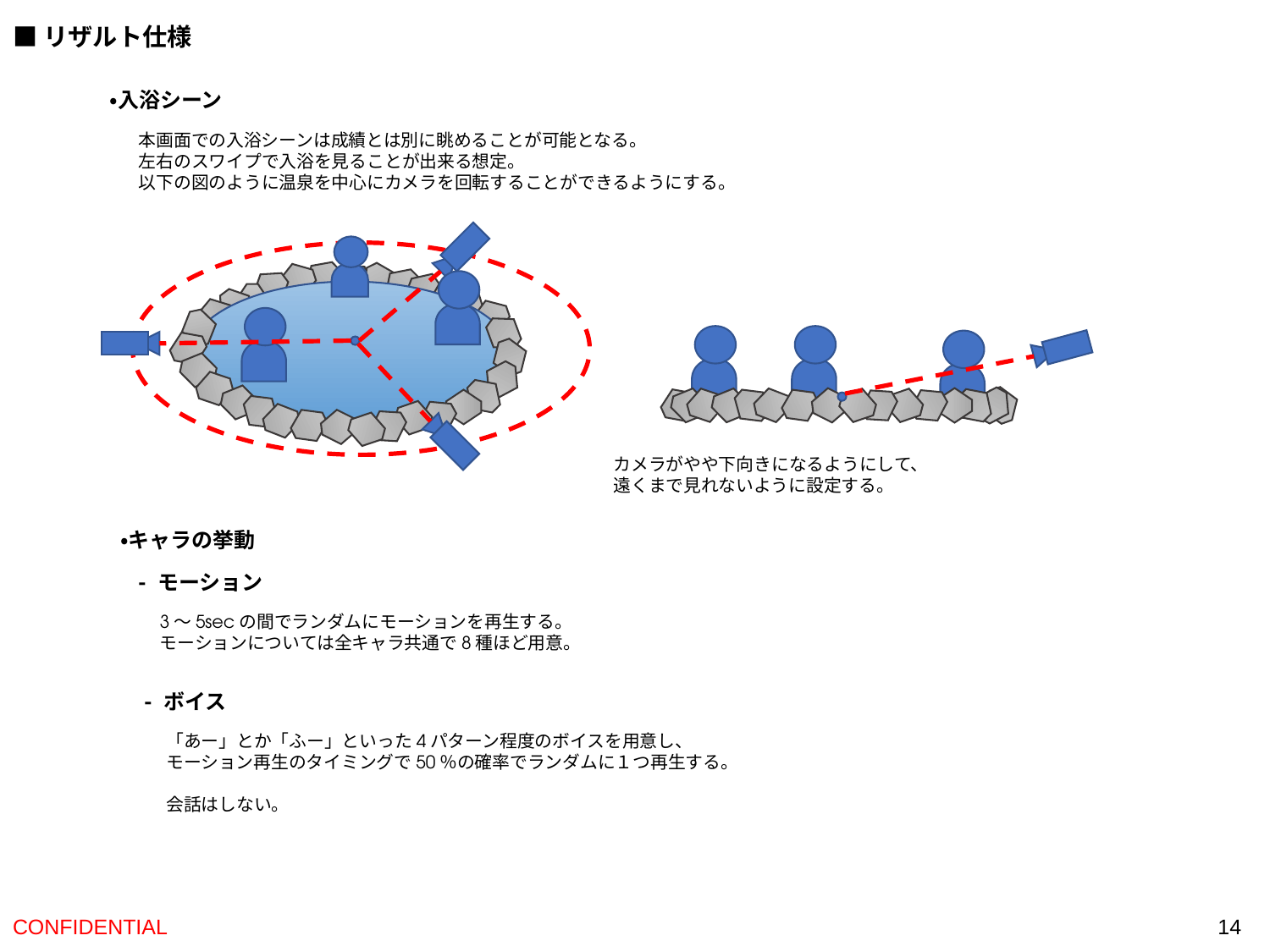

■リザルト仕様
・入浴シーン
本画面での入浴シーンは成績とは別に眺めることが可能となる。
左右のスワイプで入浴を見ることが出来る想定。
以下の図のように温泉を中心にカメラを回転することができるようにする。

カメラがやや下向きになるようにして、
遠くまで見れないように設定する。
・キャラの挙動
- モーション
3～5secの間でランダムにモーションを再生する。
モーションについては全キャラ共通で8種ほど用意。
- ボイス
「あー」とか「ふー」といった4パターン程度のボイスを用意し、
モーション再生のタイミングで50％の確率でランダムに１つ再生する。

会話はしない。
14
CONFIDENTIAL